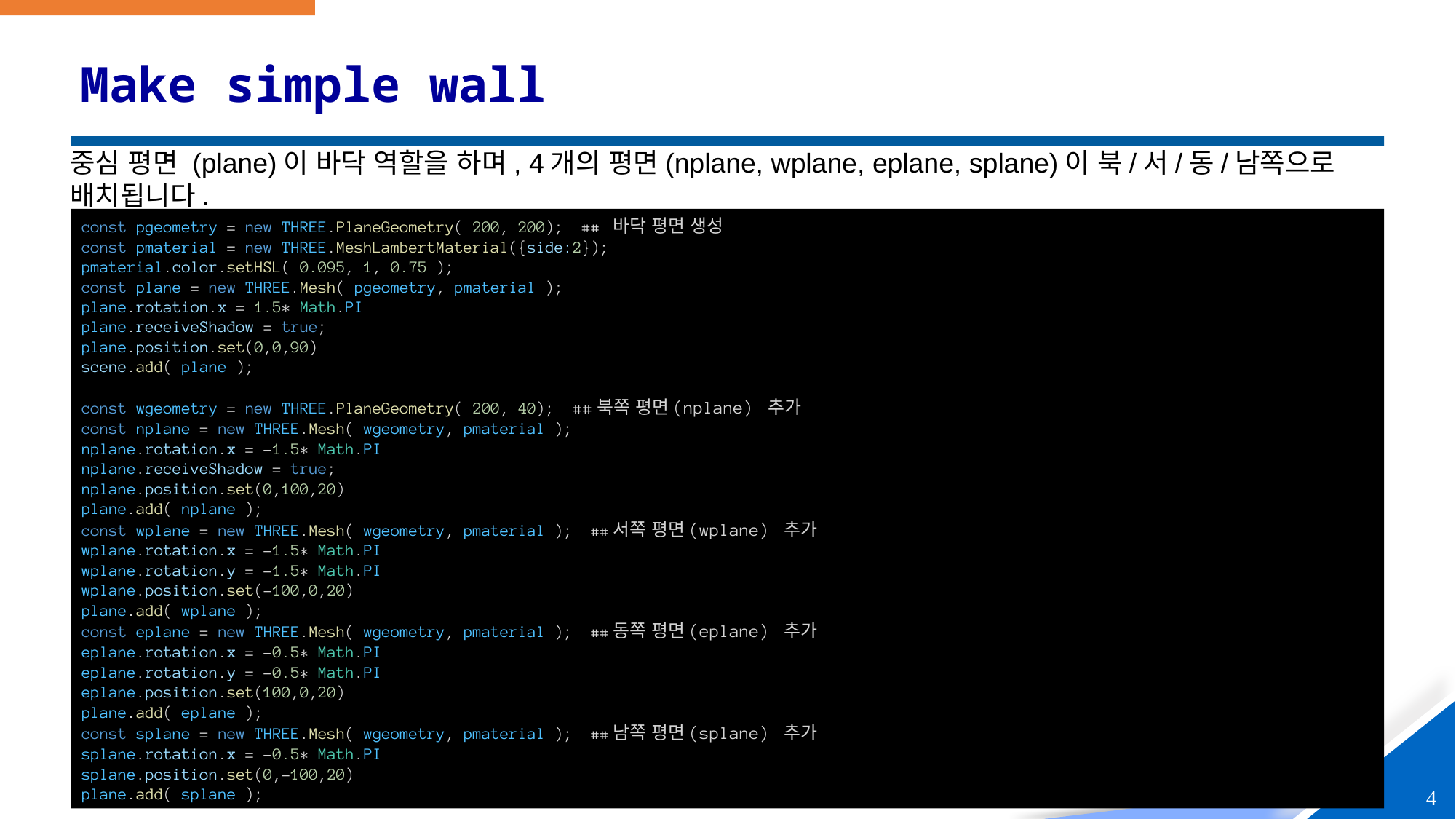

# Make simple wall
중심 평면 (plane)이 바닥 역할을 하며, 4개의 평면(nplane, wplane, eplane, splane)이 북/서/동/남쪽으로 배치됩니다.
const pgeometry = new THREE.PlaneGeometry( 200, 200);  ## 바닥 평면 생성
const pmaterial = new THREE.MeshLambertMaterial({side:2});
pmaterial.color.setHSL( 0.095, 1, 0.75 );
const plane = new THREE.Mesh( pgeometry, pmaterial );
plane.rotation.x = 1.5* Math.PI
plane.receiveShadow = true;
plane.position.set(0,0,90)
scene.add( plane );
const wgeometry = new THREE.PlaneGeometry( 200, 40);  ##북쪽 평면(nplane) 추가
const nplane = new THREE.Mesh( wgeometry, pmaterial );
nplane.rotation.x = -1.5* Math.PI
nplane.receiveShadow = true;
nplane.position.set(0,100,20)
plane.add( nplane );
const wplane = new THREE.Mesh( wgeometry, pmaterial );  ##서쪽 평면(wplane) 추가
wplane.rotation.x = -1.5* Math.PI
wplane.rotation.y = -1.5* Math.PI
wplane.position.set(-100,0,20)
plane.add( wplane );
const eplane = new THREE.Mesh( wgeometry, pmaterial );  ##동쪽 평면(eplane) 추가
eplane.rotation.x = -0.5* Math.PI
eplane.rotation.y = -0.5* Math.PI
eplane.position.set(100,0,20)
plane.add( eplane );
const splane = new THREE.Mesh( wgeometry, pmaterial );  ##남쪽 평면(splane) 추가
splane.rotation.x = -0.5* Math.PI
splane.position.set(0,-100,20)
plane.add( splane );
4